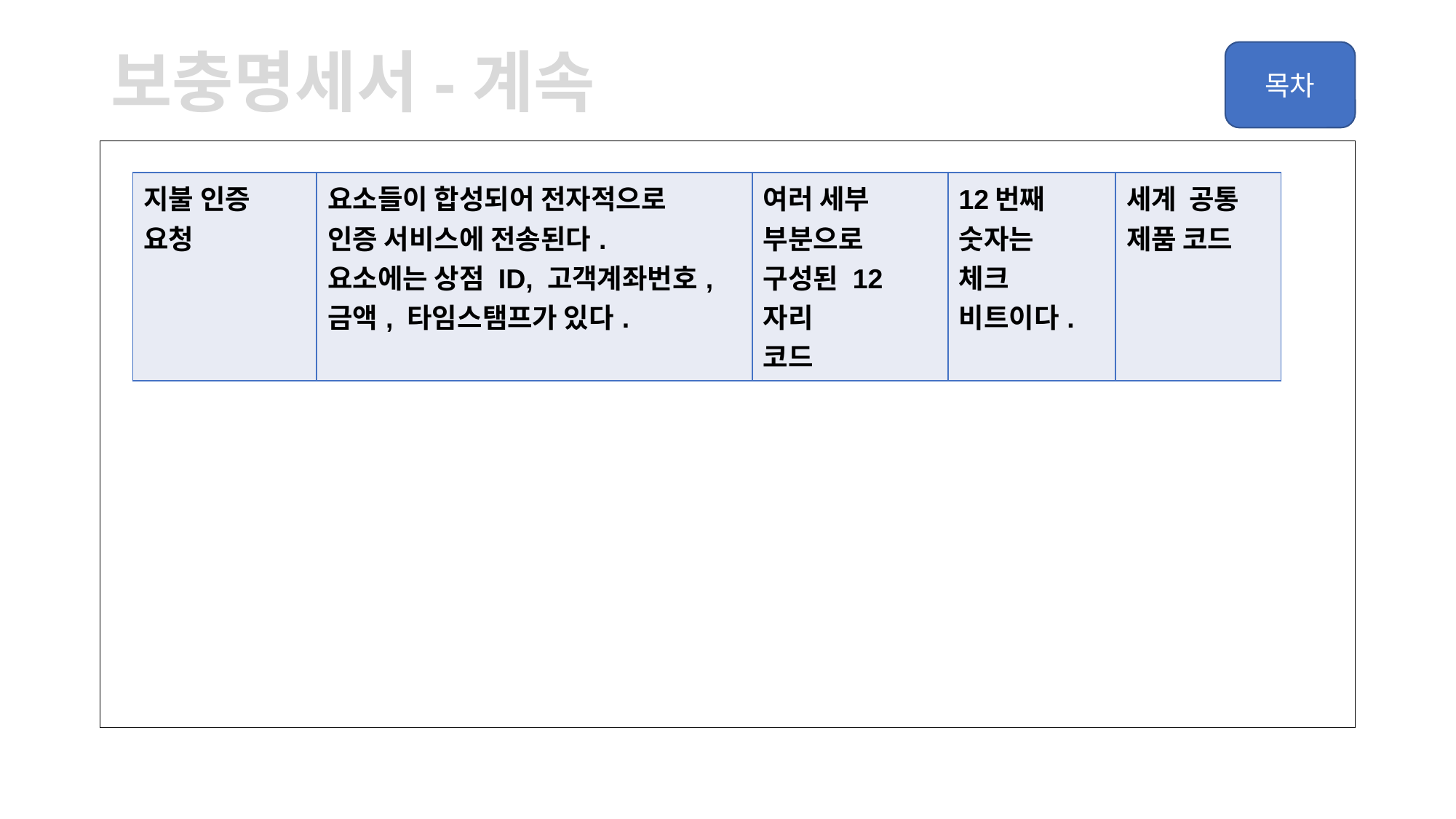

# 보충명세서-계속

| 지불 인증 요청 | 요소들이 합성되어 전자적으로 인증 서비스에 전송된다. 요소에는 상점 ID, 고객계좌번호, 금액, 타임스탬프가 있다. | 여러 세부 부분으로 구성된 12자리 코드 | 12번째 숫자는 체크 비트이다. | 세계 공통 제품 코드 |
| --- | --- | --- | --- | --- |